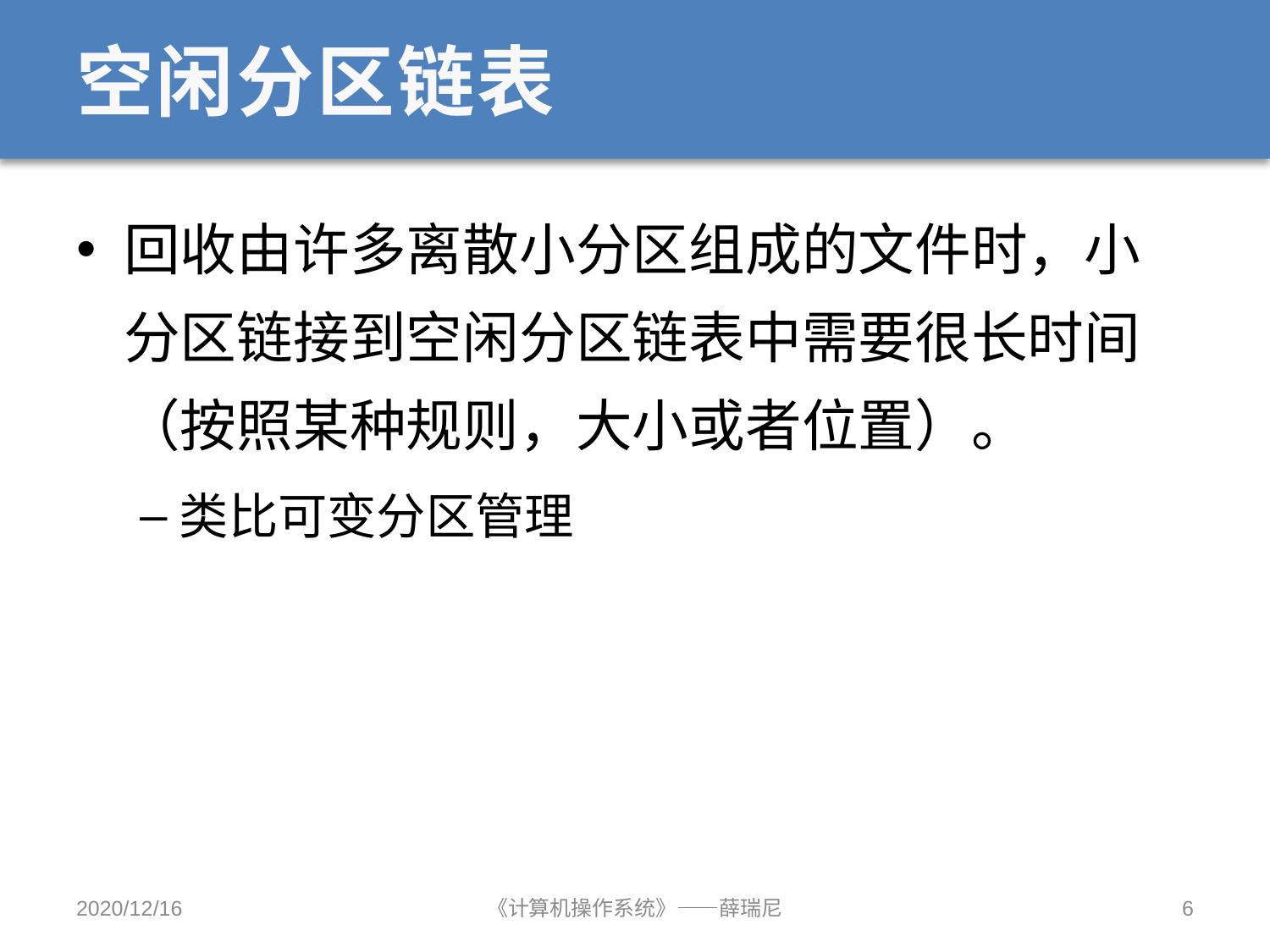

# 空闲分区链表
回收由许多离散小分区组成的文件时，小分区链接到空闲分区链表中需要很长时间（按照某种规则，大小或者位置）。
类比可变分区管理
2020/12/16
《计算机操作系统》——薛瑞尼
6